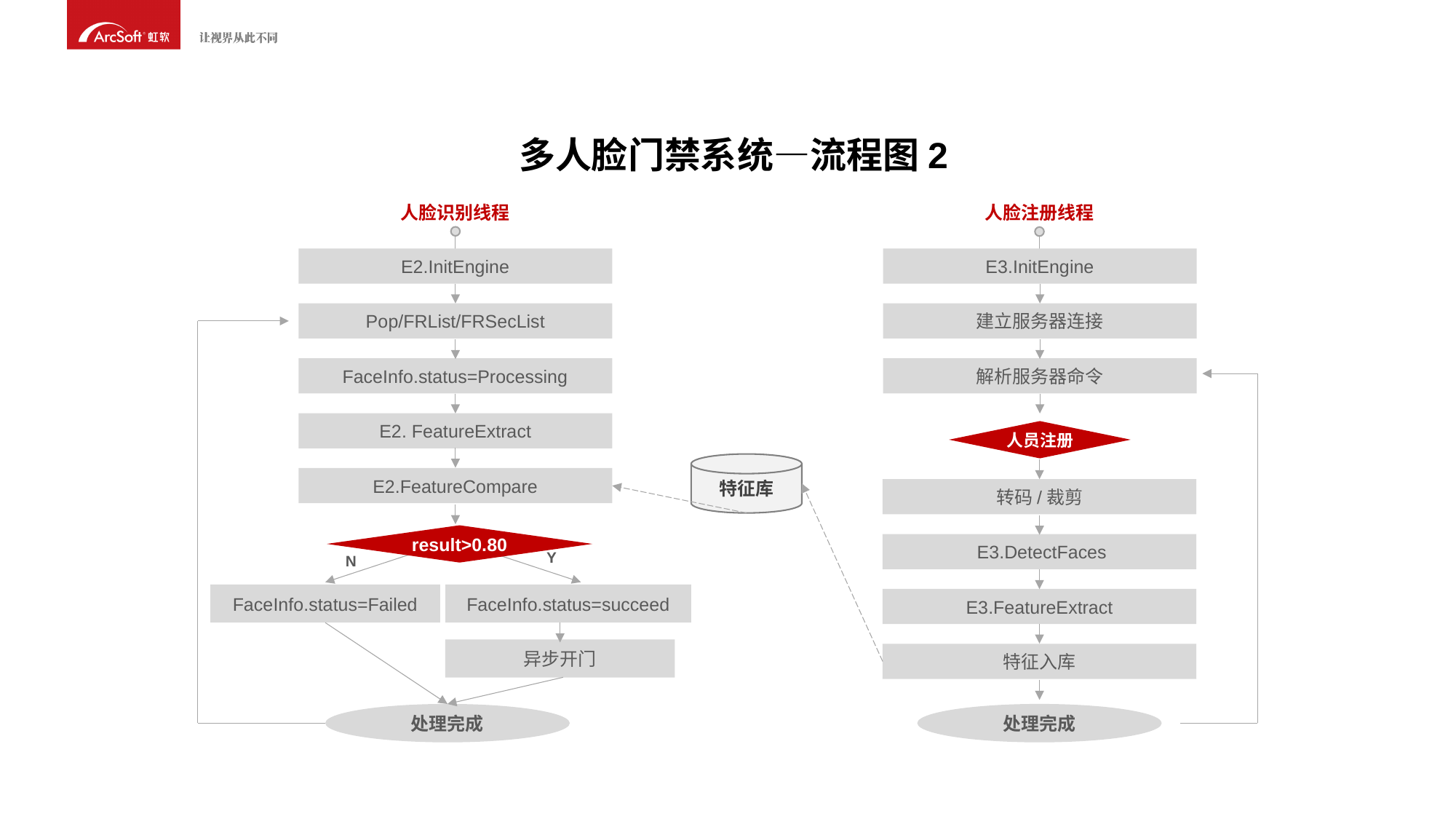

多人脸门禁系统—流程图2
人脸识别线程
人脸注册线程

E2.InitEngine
E3.InitEngine
Pop/FRList/FRSecList
建立服务器连接
FaceInfo.status=Processing
解析服务器命令
E2. FeatureExtract
人员注册
特征库
E2.FeatureCompare
转码/裁剪
result>0.80
 E3.DetectFaces
Y
N
FaceInfo.status=Failed
FaceInfo.status=succeed
E3.FeatureExtract
异步开门
特征入库
处理完成
处理完成